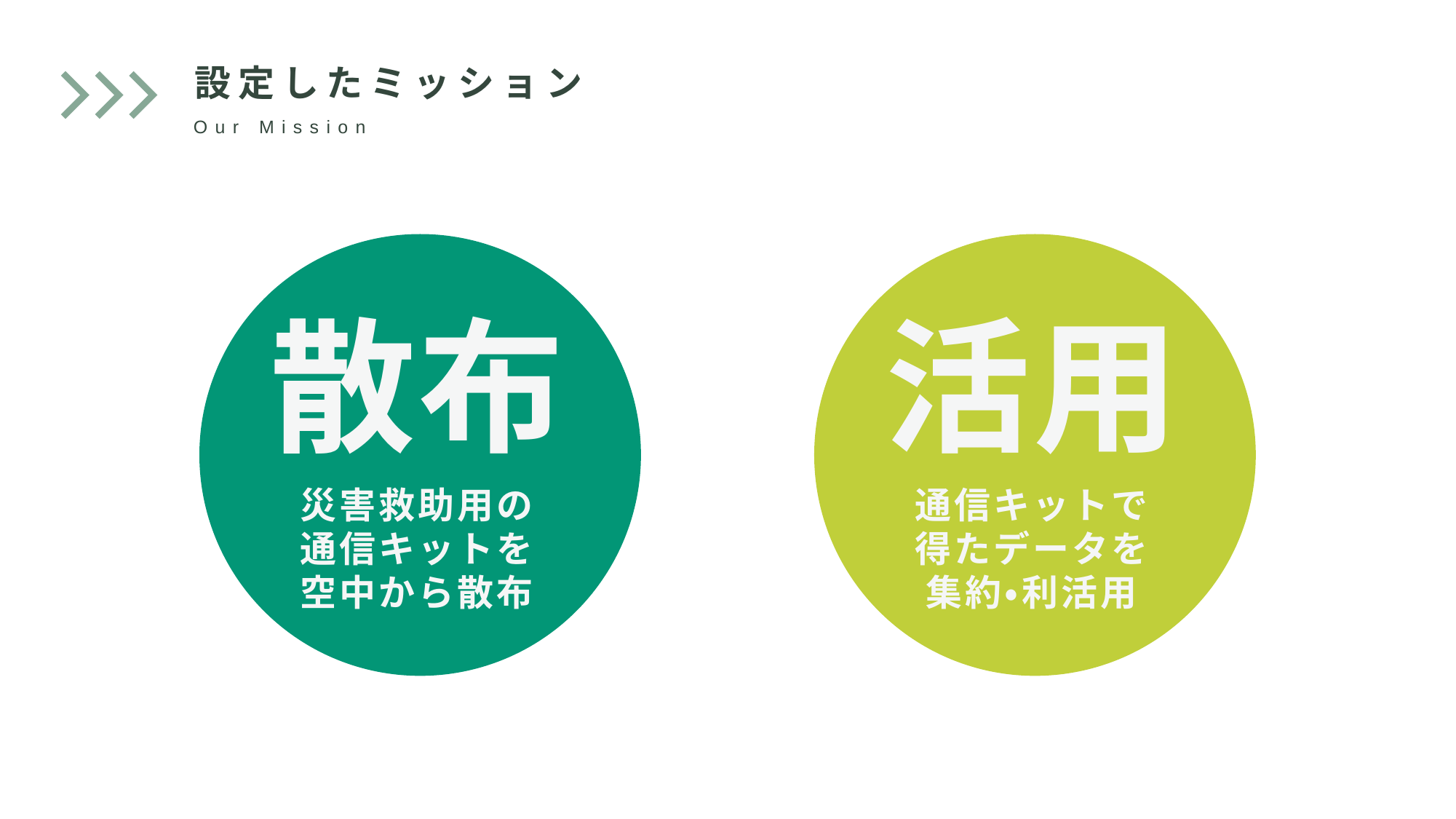

設定したミッション

Our Mission

散布
活用
災害救助用の
通信キットを
空中から散布
通信キットで
得たデータを
集約・利活用